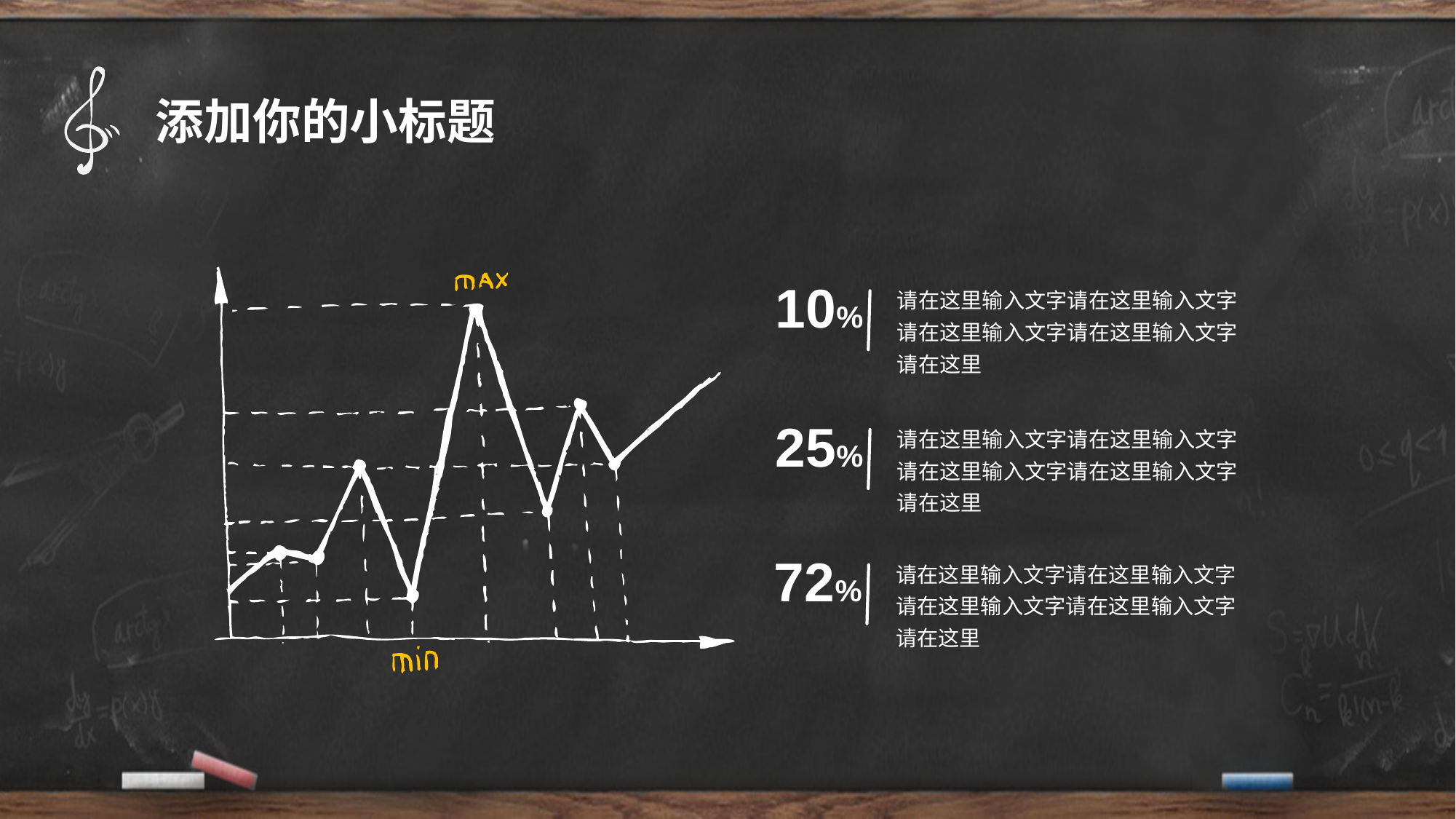

添加你的小标题

10%
请在这里输入文字请在这里输入文字请在这里输入文字请在这里输入文字请在这里

25%
请在这里输入文字请在这里输入文字请在这里输入文字请在这里输入文字请在这里

72%
请在这里输入文字请在这里输入文字请在这里输入文字请在这里输入文字请在这里